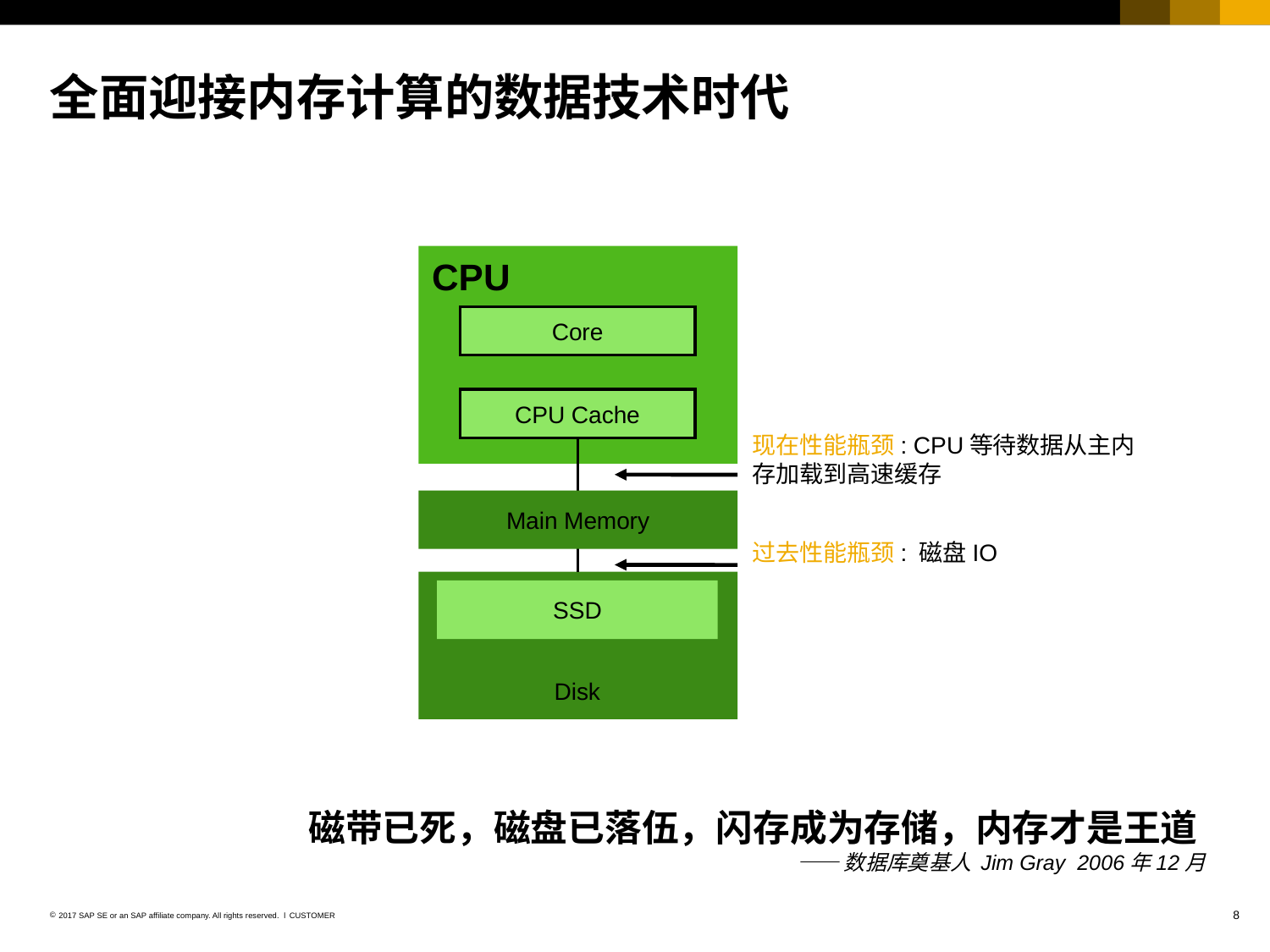

# 全面迎接内存计算的数据技术时代

CPU
Core
CPU Cache
现在性能瓶颈: CPU等待数据从主内存加载到高速缓存
Main Memory
过去性能瓶颈: 磁盘IO

SSD
Disk
磁带已死，磁盘已落伍，闪存成为存储，内存才是王道
   —— 数据库奠基人 Jim Gray  2006年12月